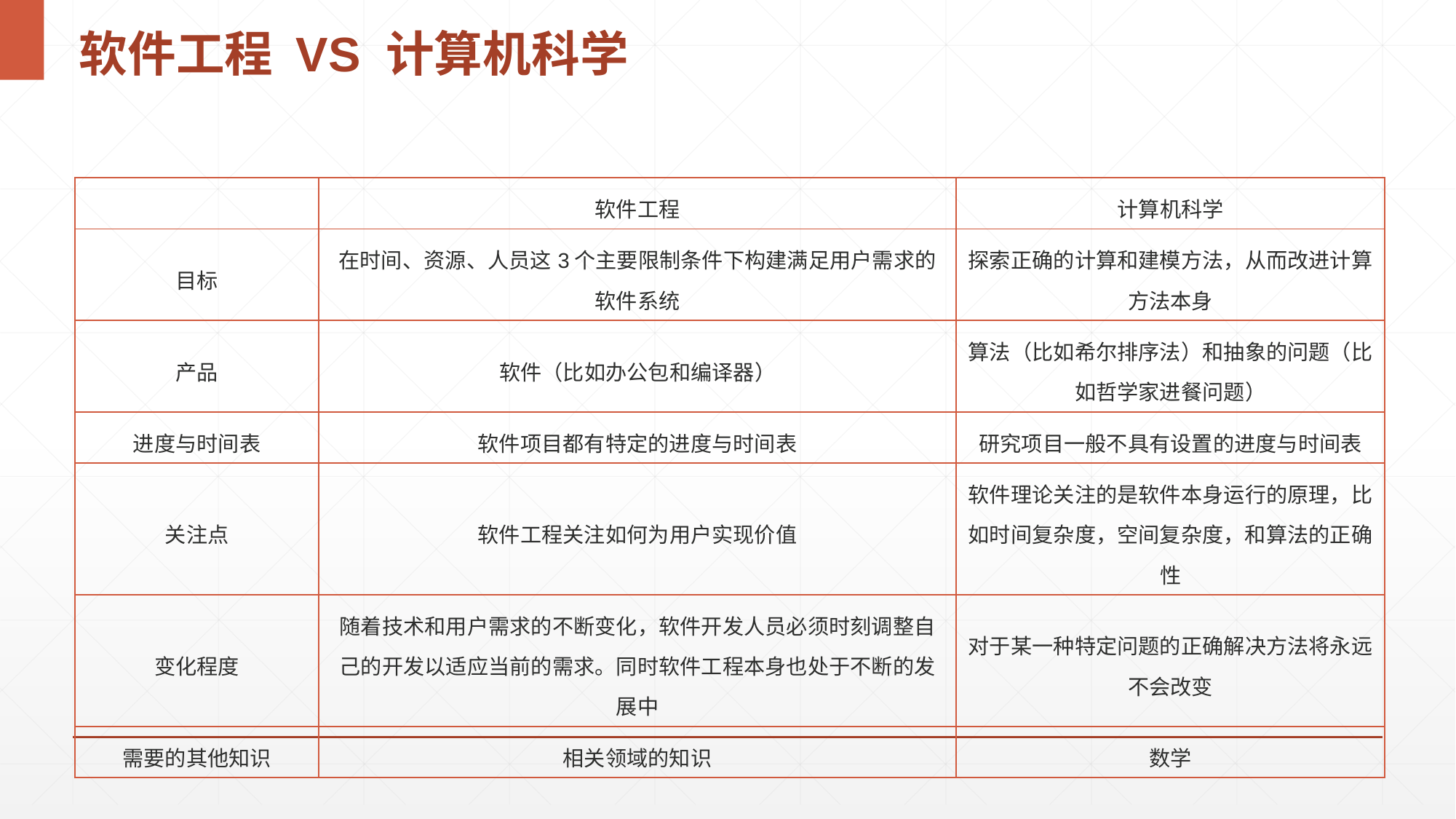

# 软件工程 VS 计算机科学
|  | 软件工程 | 计算机科学 |
| --- | --- | --- |
| 目标 | 在时间、资源、人员这3个主要限制条件下构建满足用户需求的软件系统 | 探索正确的计算和建模方法，从而改进计算方法本身 |
| 产品 | 软件（比如办公包和编译器） | 算法（比如希尔排序法）和抽象的问题（比如哲学家进餐问题） |
| 进度与时间表 | 软件项目都有特定的进度与时间表 | 研究项目一般不具有设置的进度与时间表 |
| 关注点 | 软件工程关注如何为用户实现价值 | 软件理论关注的是软件本身运行的原理，比如时间复杂度，空间复杂度，和算法的正确性 |
| 变化程度 | 随着技术和用户需求的不断变化，软件开发人员必须时刻调整自己的开发以适应当前的需求。同时软件工程本身也处于不断的发展中 | 对于某一种特定问题的正确解决方法将永远不会改变 |
| 需要的其他知识 | 相关领域的知识 | 数学 |